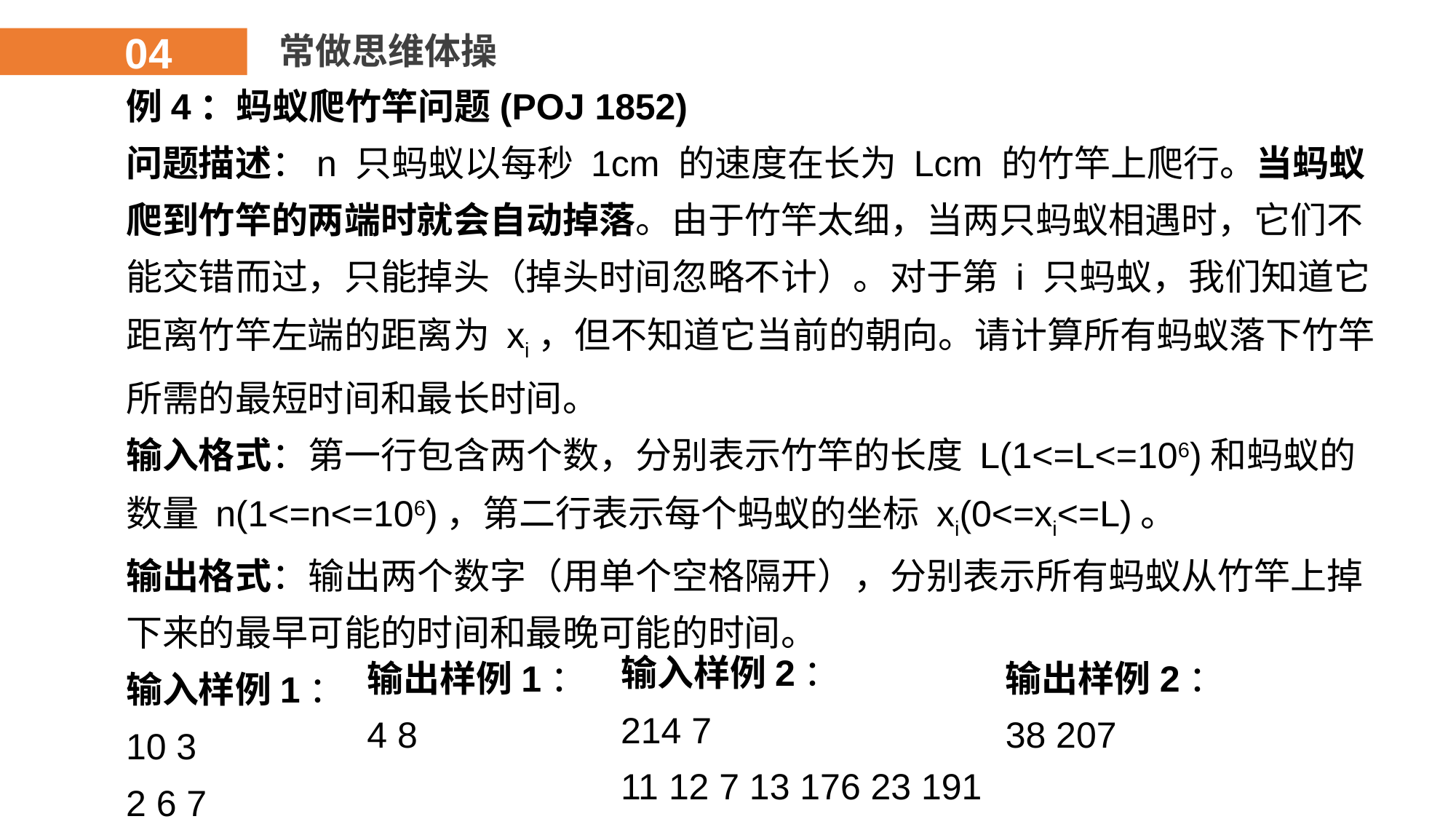

04
常做思维体操

例4：蚂蚁爬竹竿问题(POJ 1852)
问题描述：n 只蚂蚁以每秒 1cm 的速度在长为 Lcm 的竹竿上爬行。当蚂蚁爬到竹竿的两端时就会自动掉落。由于竹竿太细，当两只蚂蚁相遇时，它们不能交错而过，只能掉头（掉头时间忽略不计）。对于第 i 只蚂蚁，我们知道它距离竹竿左端的距离为 xi，但不知道它当前的朝向。请计算所有蚂蚁落下竹竿所需的最短时间和最长时间。
输入格式：第一行包含两个数，分别表示竹竿的长度 L(1<=L<=106)和蚂蚁的数量 n(1<=n<=106)，第二行表示每个蚂蚁的坐标 xi(0<=xi<=L)。
输出格式：输出两个数字（用单个空格隔开），分别表示所有蚂蚁从竹竿上掉下来的最早可能的时间和最晚可能的时间。
输入样例1：
10 3
2 6 7
输入样例2：
214 7
11 12 7 13 176 23 191
输出样例1：
4 8
输出样例2：
38 207